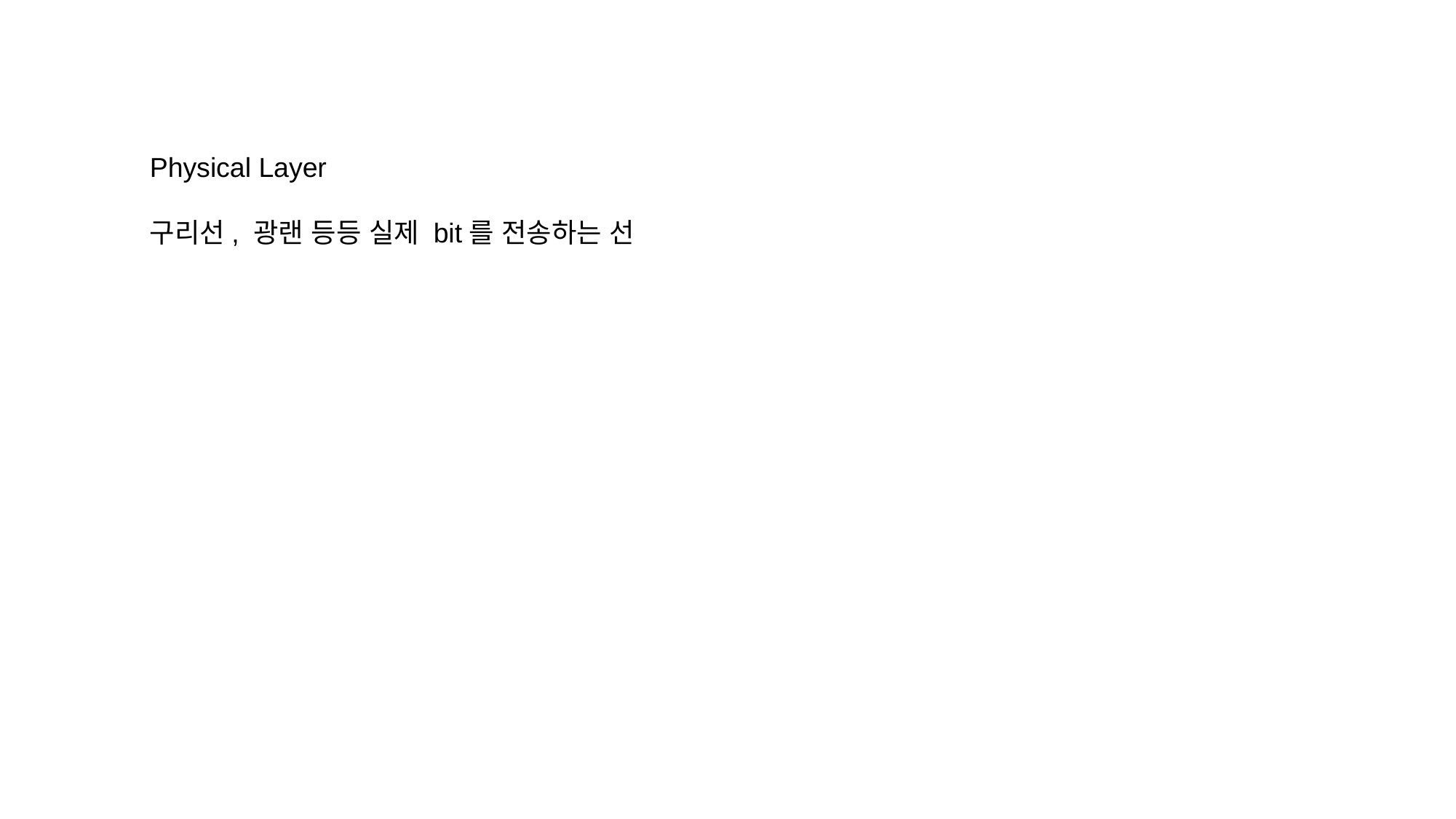

Physical Layer

구리선, 광랜 등등 실제 bit를 전송하는 선